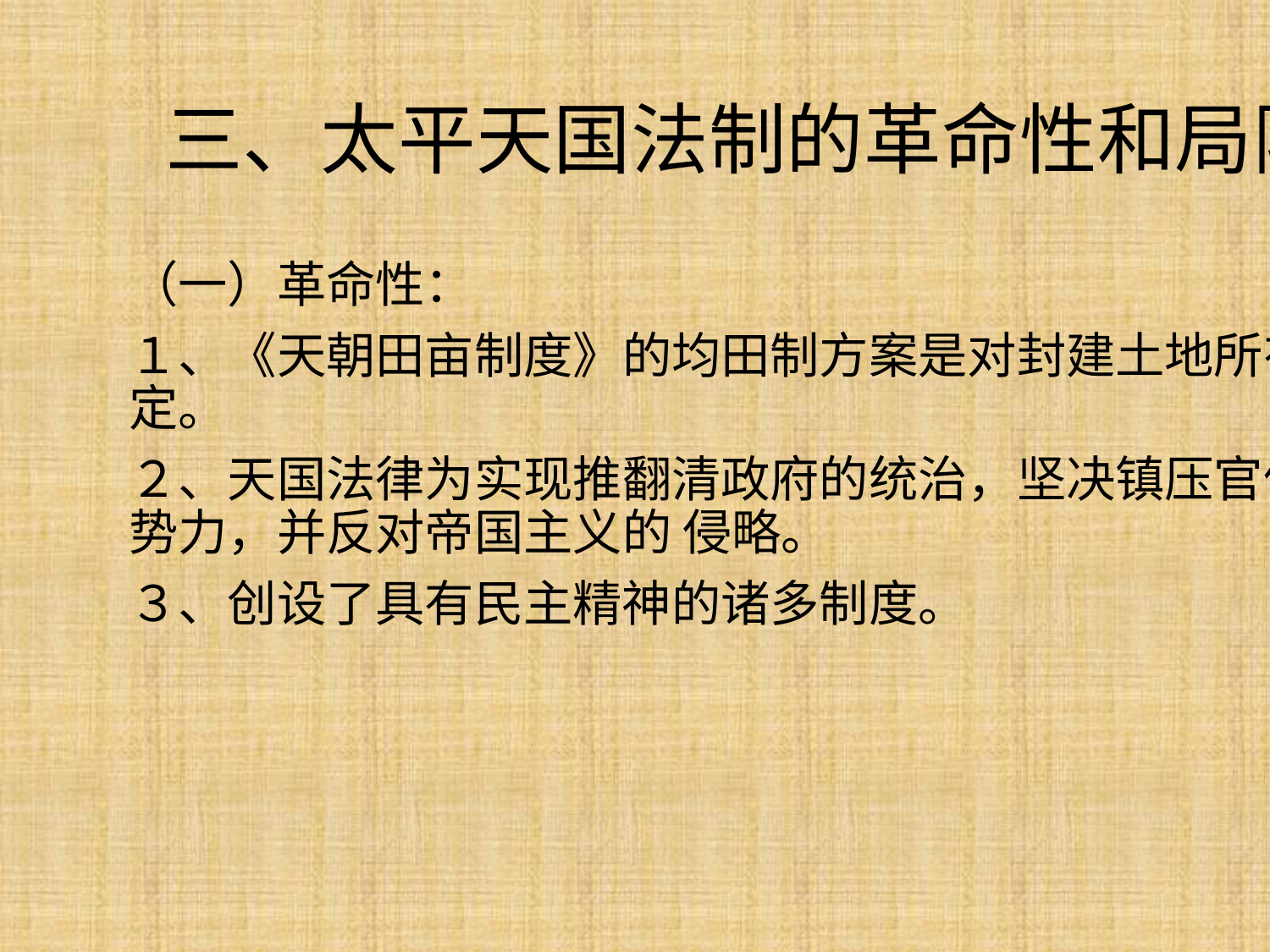

# 三、太平天国法制的革命性和局限性
（一）革命性：
１、《天朝田亩制度》的均田制方案是对封建土地所有制的根本否定。
２、天国法律为实现推翻清政府的统治，坚决镇压官僚地主等封建势力，并反对帝国主义的 侵略。
３、创设了具有民主精神的诸多制度。